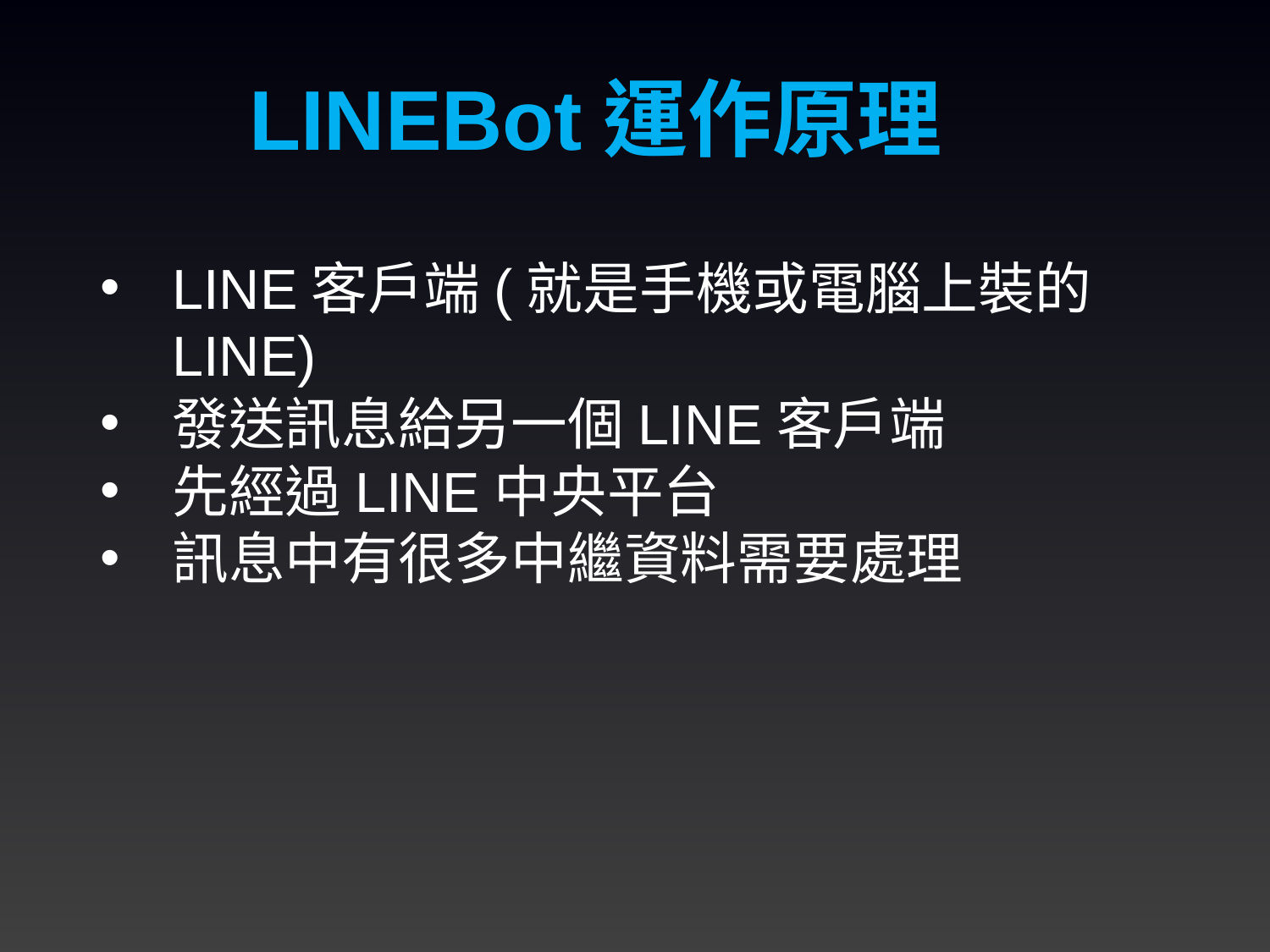

LINEBot運作原理
LINE客戶端(就是手機或電腦上裝的LINE)
發送訊息給另一個LINE客戶端
先經過LINE中央平台
訊息中有很多中繼資料需要處理